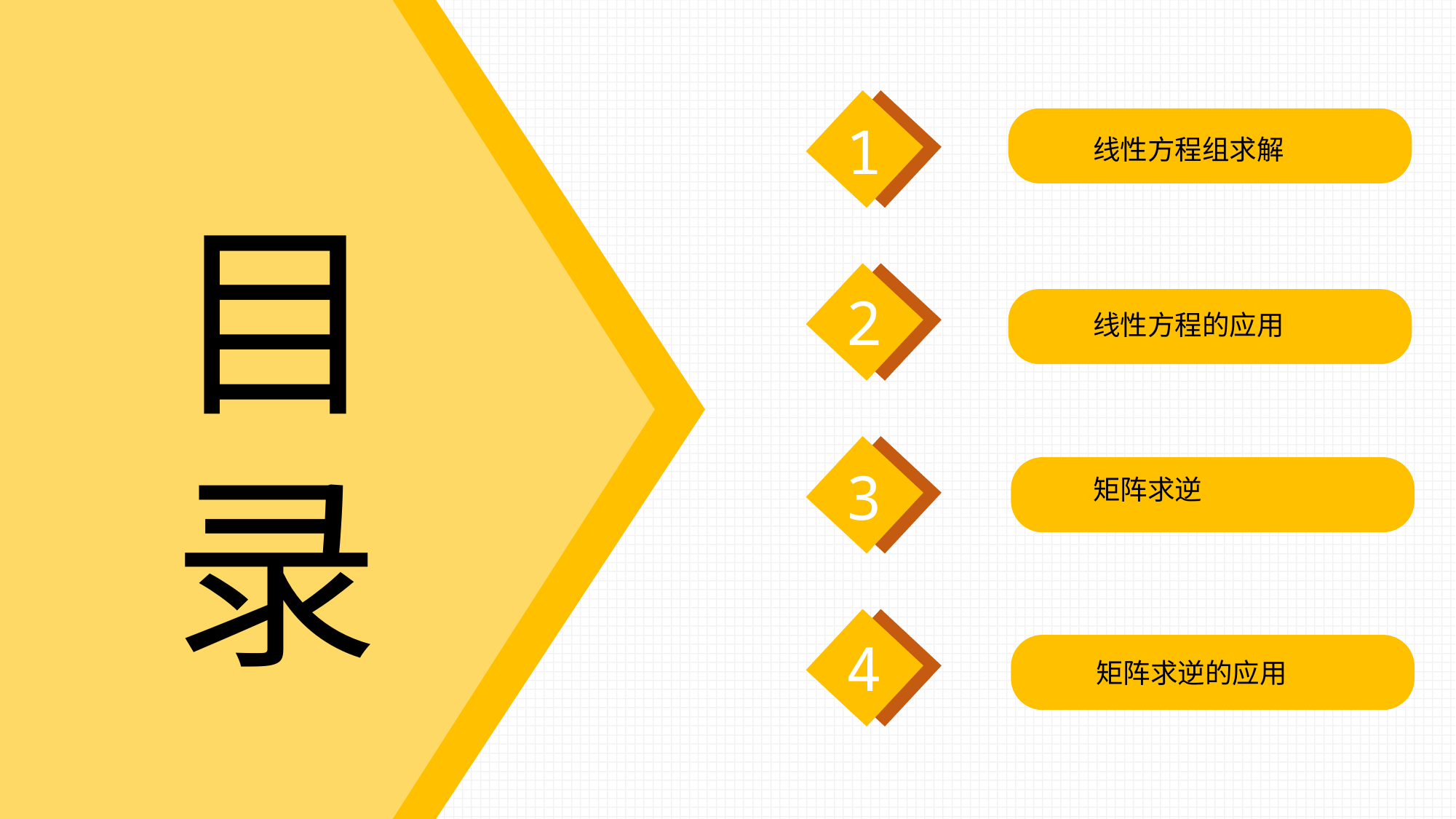

1
线性方程组求解
目录
2

线性方程的应用

3

矩阵求逆
4

矩阵求逆的应用